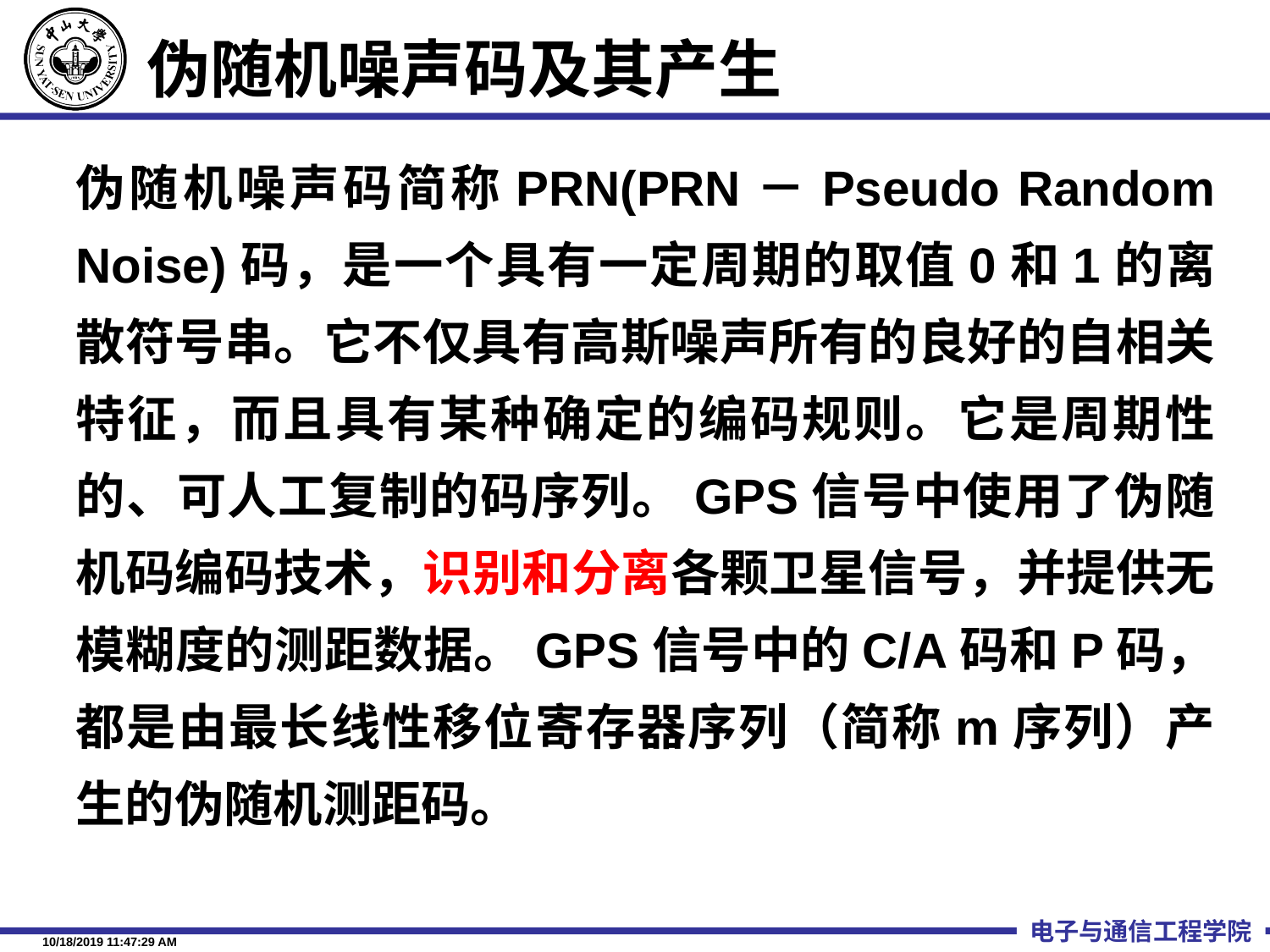

伪随机噪声码及其产生
伪随机噪声码简称PRN(PRN－Pseudo Random Noise)码，是一个具有一定周期的取值0和1的离散符号串。它不仅具有高斯噪声所有的良好的自相关特征，而且具有某种确定的编码规则。它是周期性的、可人工复制的码序列。GPS信号中使用了伪随机码编码技术，识别和分离各颗卫星信号，并提供无模糊度的测距数据。GPS信号中的C/A码和P码，都是由最长线性移位寄存器序列（简称m序列）产生的伪随机测距码。